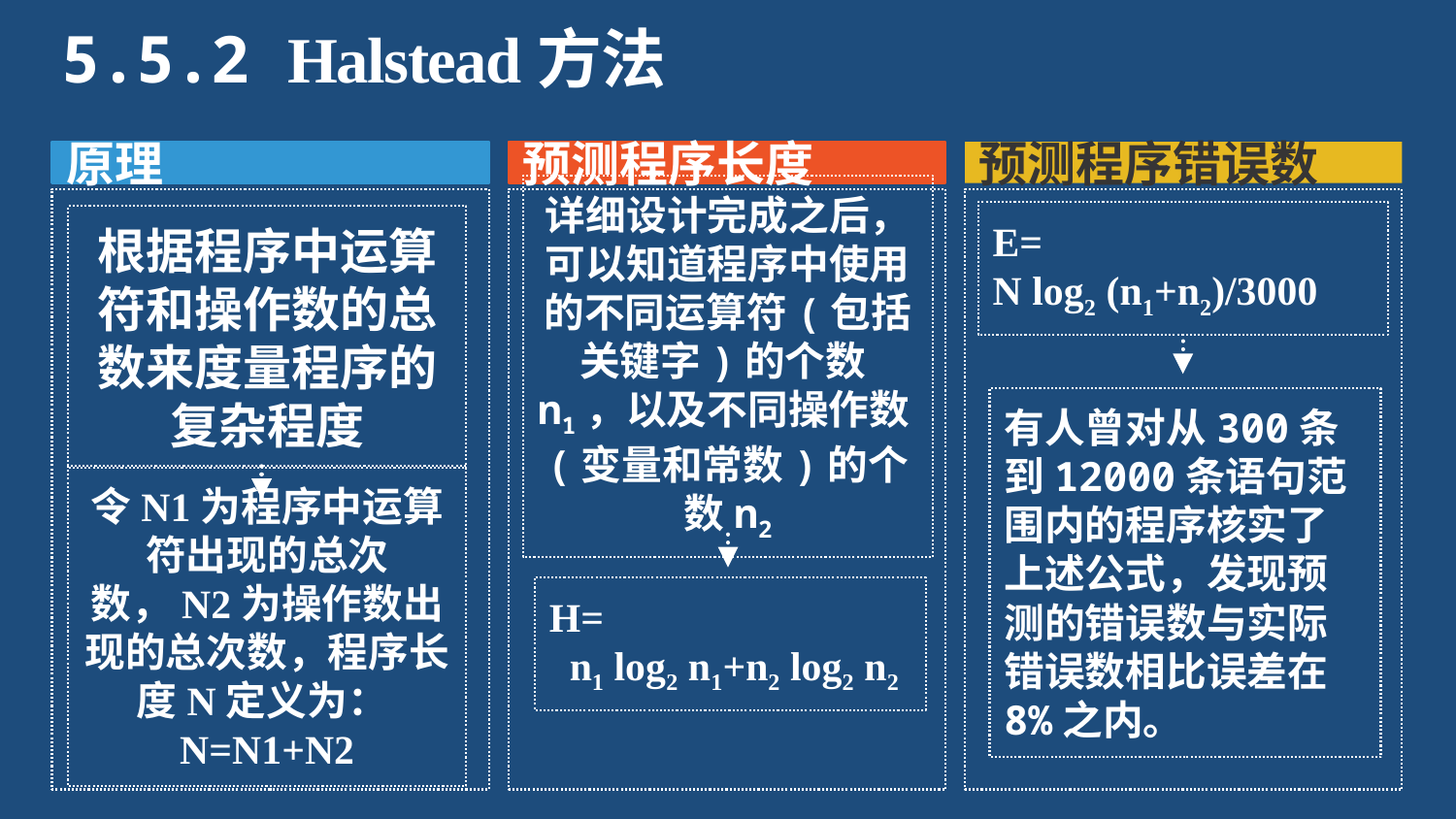

# 5.5.2 Halstead方法
预测程序长度
原理
预测程序错误数

根据程序中运算符和操作数的总数来度量程序的复杂程度
详细设计完成之后，可以知道程序中使用的不同运算符(包括关键字)的个数n1，以及不同操作数(变量和常数)的个数n2
E=
N log2 (n1+n2)/3000
有人曾对从300条到12000条语句范围内的程序核实了上述公式，发现预测的错误数与实际错误数相比误差在8%之内。
令N1为程序中运算符出现的总次数，N2为操作数出现的总次数，程序长度N定义为：N=N1+N2
H=
  n1 log2 n1+n2 log2 n2